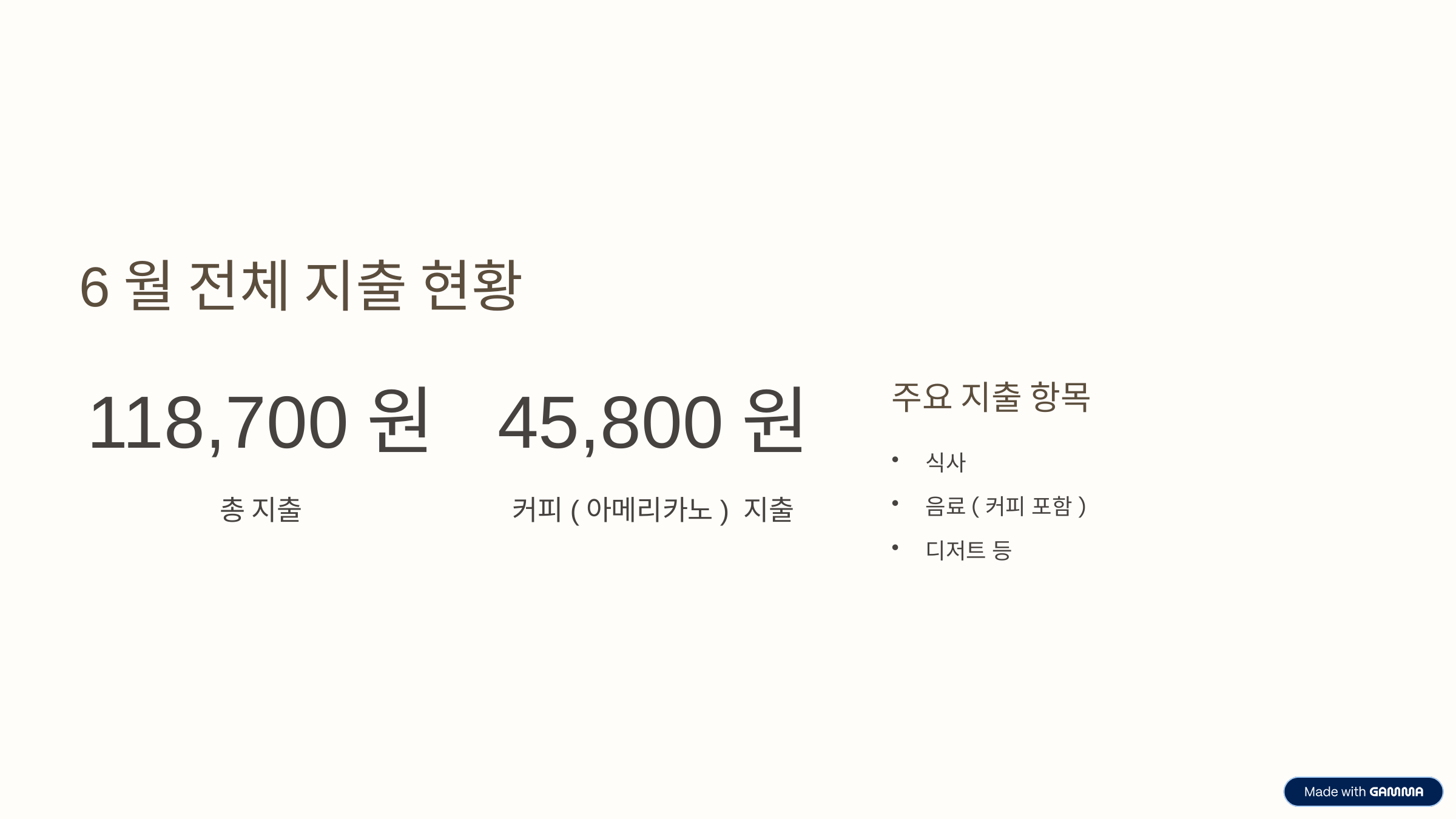

6월 전체 지출 현황
주요 지출 항목
118,700원
45,800원
식사
음료(커피 포함)
총 지출
커피(아메리카노) 지출
디저트 등